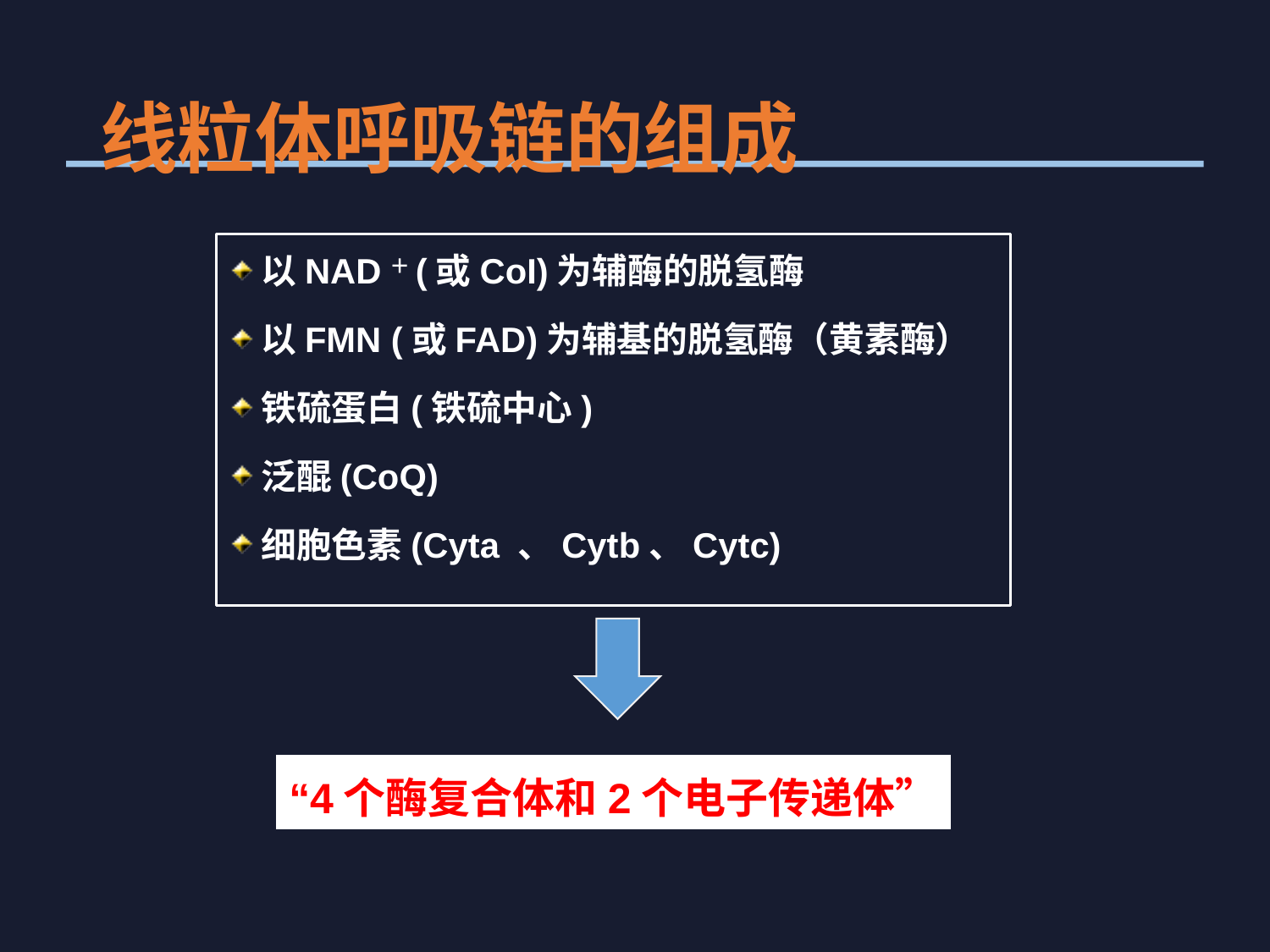

# 线粒体呼吸链的组成
以NAD＋(或CoI)为辅酶的脱氢酶
以FMN (或FAD)为辅基的脱氢酶（黄素酶）
铁硫蛋白(铁硫中心)
泛醌(CoQ)
细胞色素(Cyta 、Cytb、Cytc)

“4个酶复合体和2个电子传递体”